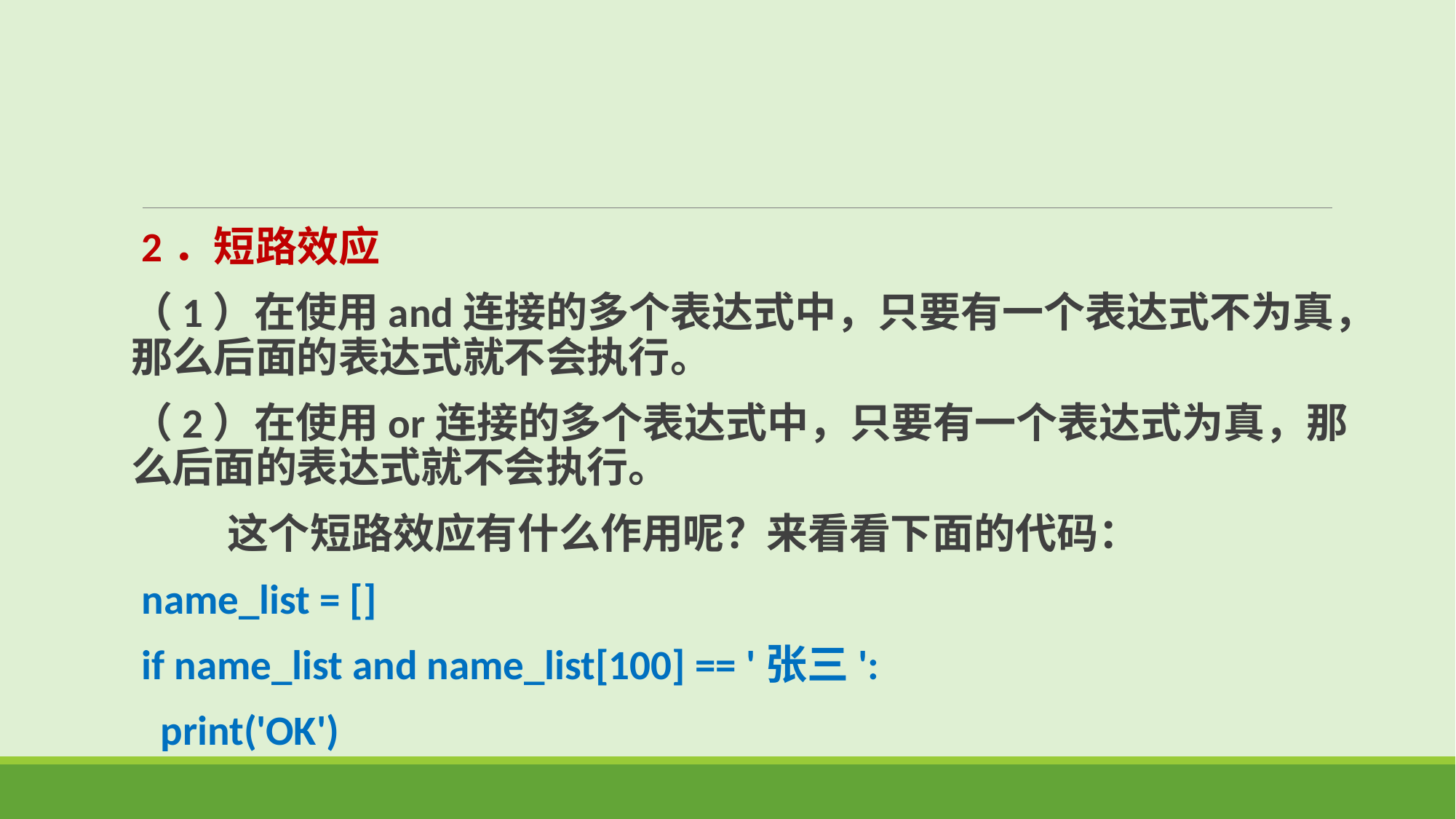

2．短路效应
（1）在使用and连接的多个表达式中，只要有一个表达式不为真，那么后面的表达式就不会执行。
（2）在使用or连接的多个表达式中，只要有一个表达式为真，那么后面的表达式就不会执行。
        这个短路效应有什么作用呢？来看看下面的代码：
name_list = []
if name_list and name_list[100] == '张三':
  print('OK')